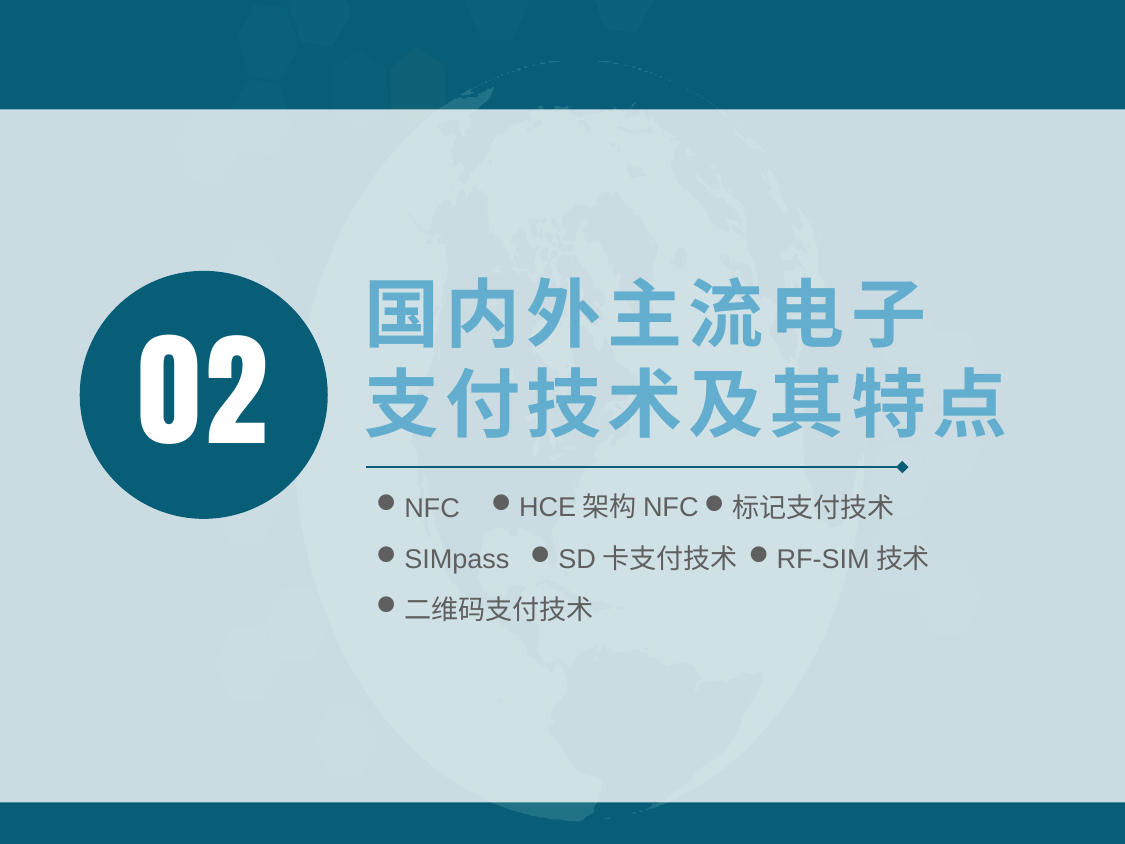

国内外主流电子
支付技术及其特点

02
HCE架构NFC
NFC
标记支付技术
SIMpass
SD卡支付技术
RF-SIM技术
二维码支付技术